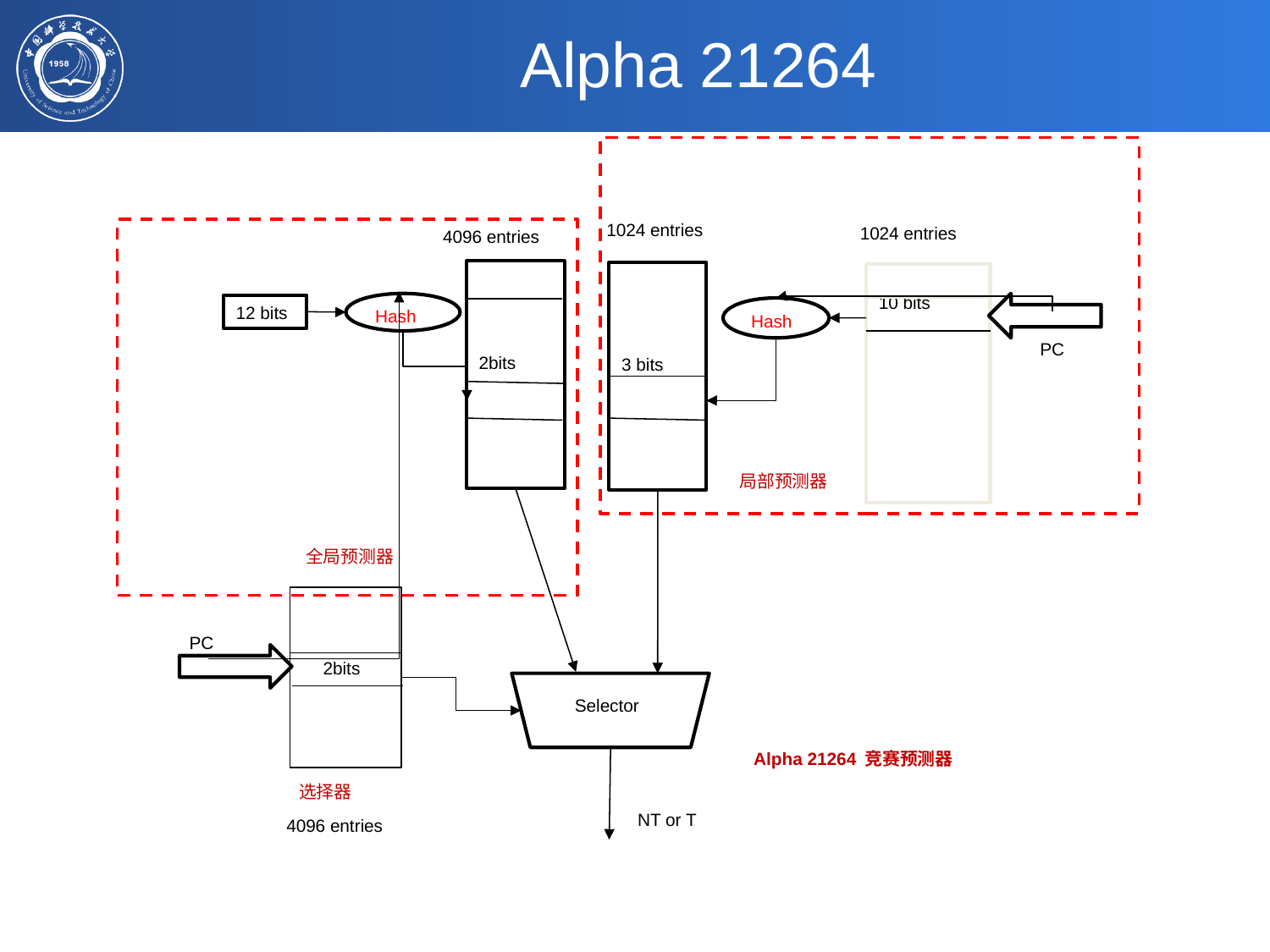

# Alpha 21264

1024 entries
1024 entries

4096 entries

2bits

3 bits

10 bits

Hash
12 bits
Hash
PC
局部预测器
全局预测器

PC

2bits

Selector
Alpha 21264 竞赛预测器
选择器
NT or T
4096 entries